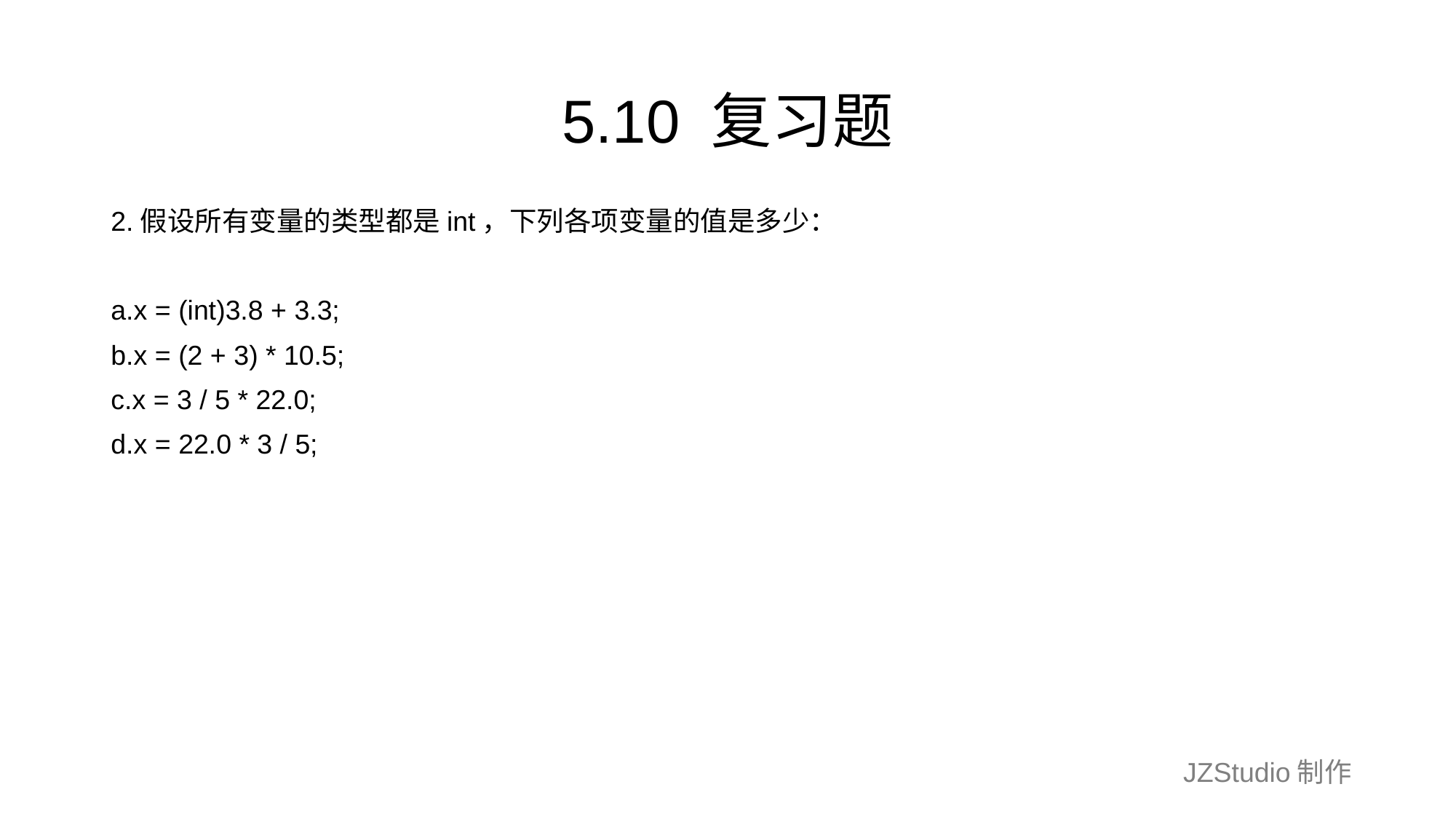

# 5.10 复习题
2.假设所有变量的类型都是int，下列各项变量的值是多少：

a.x = (int)3.8 + 3.3;
b.x = (2 + 3) * 10.5;
c.x = 3 / 5 * 22.0;
d.x = 22.0 * 3 / 5;